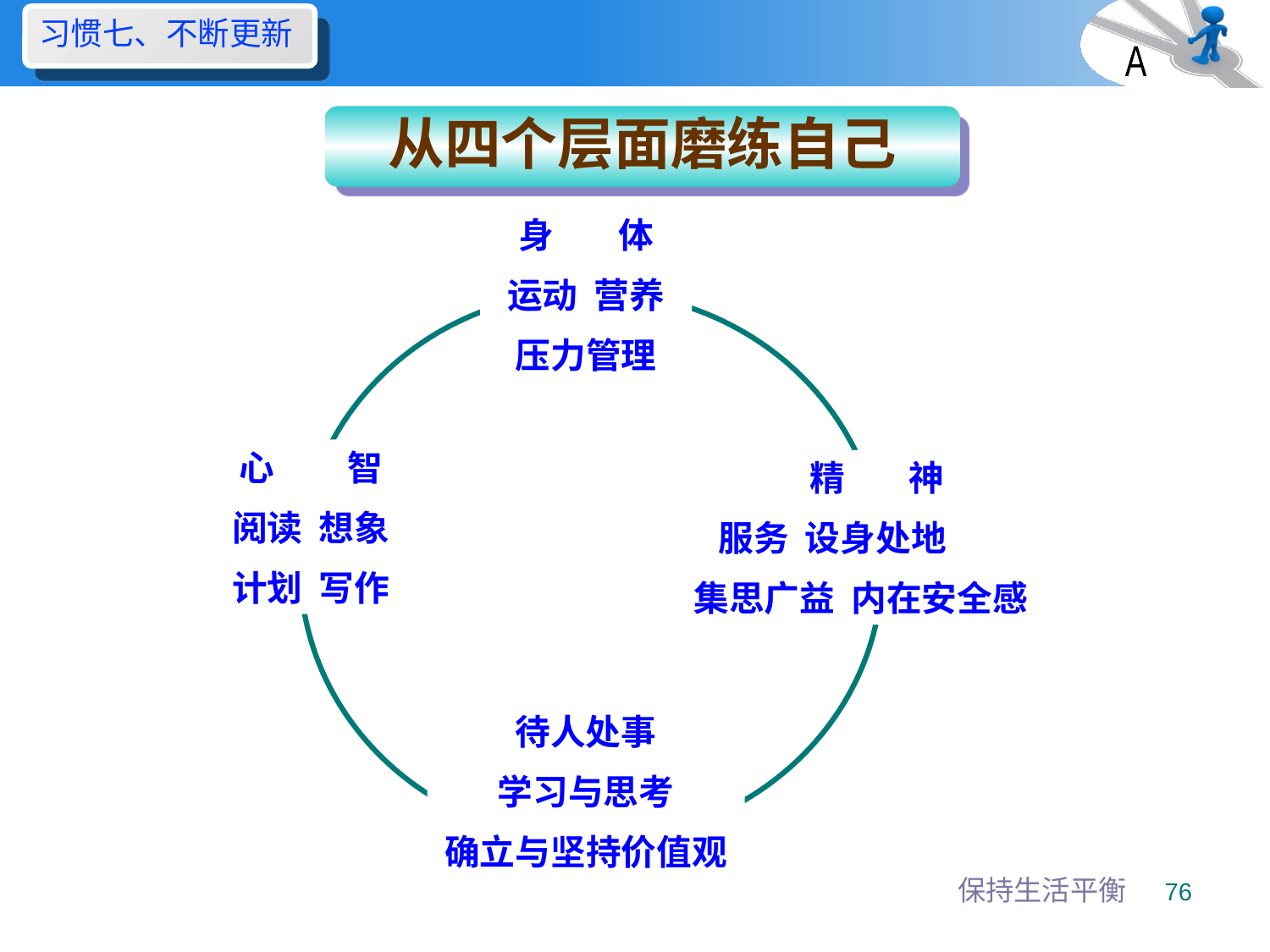

习惯七、不断更新
A
从四个层面磨练自己
身        体
运动  营养
压力管理

心         智
阅读  想象
计划  写作
精        神
  服务  设身处地
集思广益  内在安全感
待人处事
学习与思考
确立与坚持价值观
保持生活平衡
76